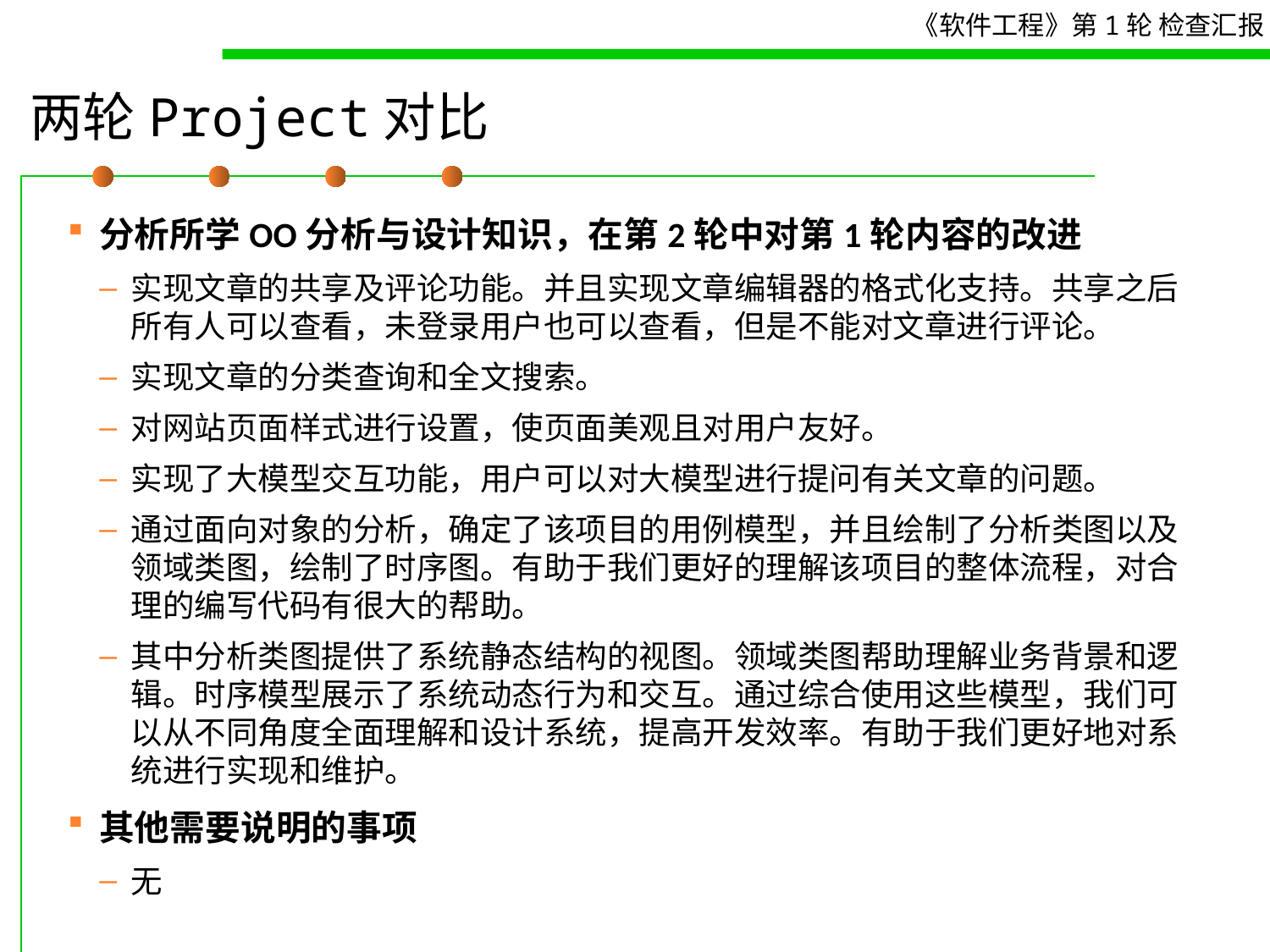

# 两轮Project对比
分析所学OO分析与设计知识，在第2轮中对第1轮内容的改进
实现文章的共享及评论功能。并且实现文章编辑器的格式化支持。共享之后所有人可以查看，未登录用户也可以查看，但是不能对文章进行评论。
实现文章的分类查询和全文搜索。
对网站页面样式进行设置，使页面美观且对用户友好。
实现了大模型交互功能，用户可以对大模型进行提问有关文章的问题。
通过面向对象的分析，确定了该项目的用例模型，并且绘制了分析类图以及领域类图，绘制了时序图。有助于我们更好的理解该项目的整体流程，对合理的编写代码有很大的帮助。
其中分析类图提供了系统静态结构的视图。领域类图帮助理解业务背景和逻辑。时序模型展示了系统动态行为和交互。通过综合使用这些模型，我们可以从不同角度全面理解和设计系统，提高开发效率。有助于我们更好地对系统进行实现和维护。
其他需要说明的事项
无